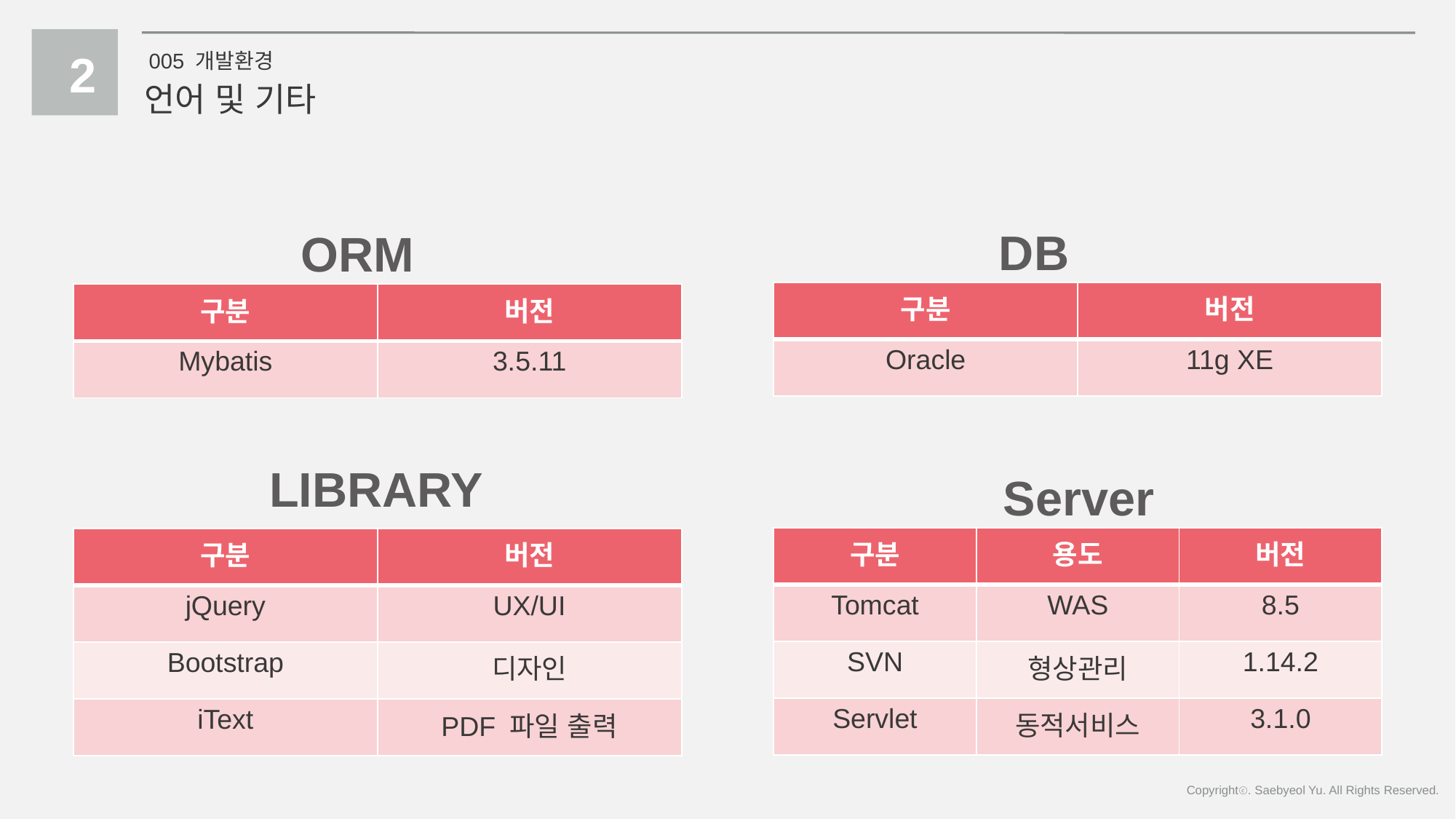

2
005 개발환경
언어 및 기타
DB
ORM
| 구분 | 버전 |
| --- | --- |
| Oracle | 11g XE |
| 구분 | 버전 |
| --- | --- |
| Mybatis | 3.5.11 |
LIBRARY
Server
| 구분 | 용도 | 버전 |
| --- | --- | --- |
| Tomcat | WAS | 8.5 |
| SVN | 형상관리 | 1.14.2 |
| Servlet | 동적서비스 | 3.1.0 |
| 구분 | 버전 |
| --- | --- |
| jQuery | UX/UI |
| Bootstrap | 디자인 |
| iText | PDF 파일 출력 |